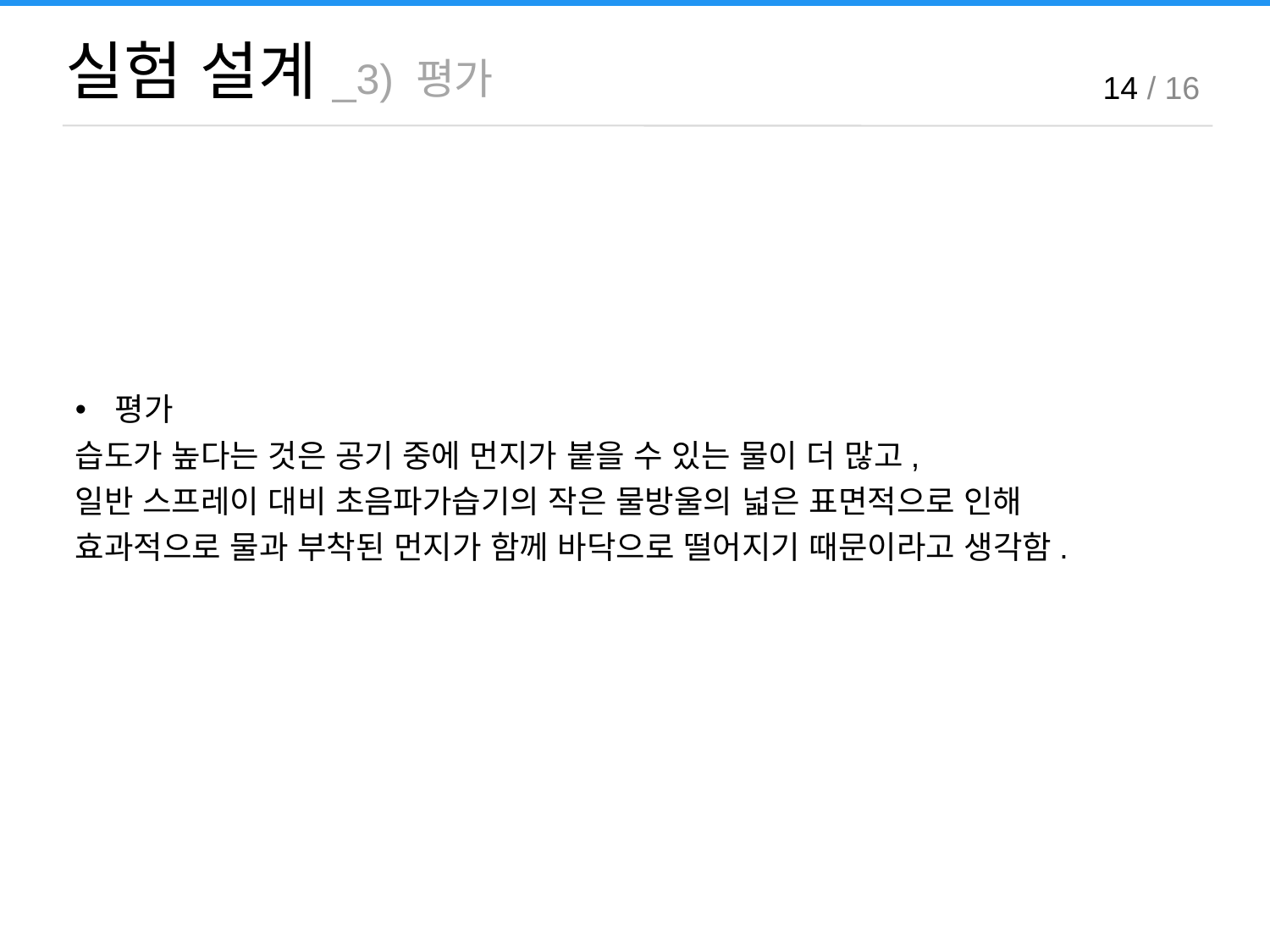

실험 설계_3) 평가
14 / 16
평가
습도가 높다는 것은 공기 중에 먼지가 붙을 수 있는 물이 더 많고,
일반 스프레이 대비 초음파가습기의 작은 물방울의 넓은 표면적으로 인해
효과적으로 물과 부착된 먼지가 함께 바닥으로 떨어지기 때문이라고 생각함.